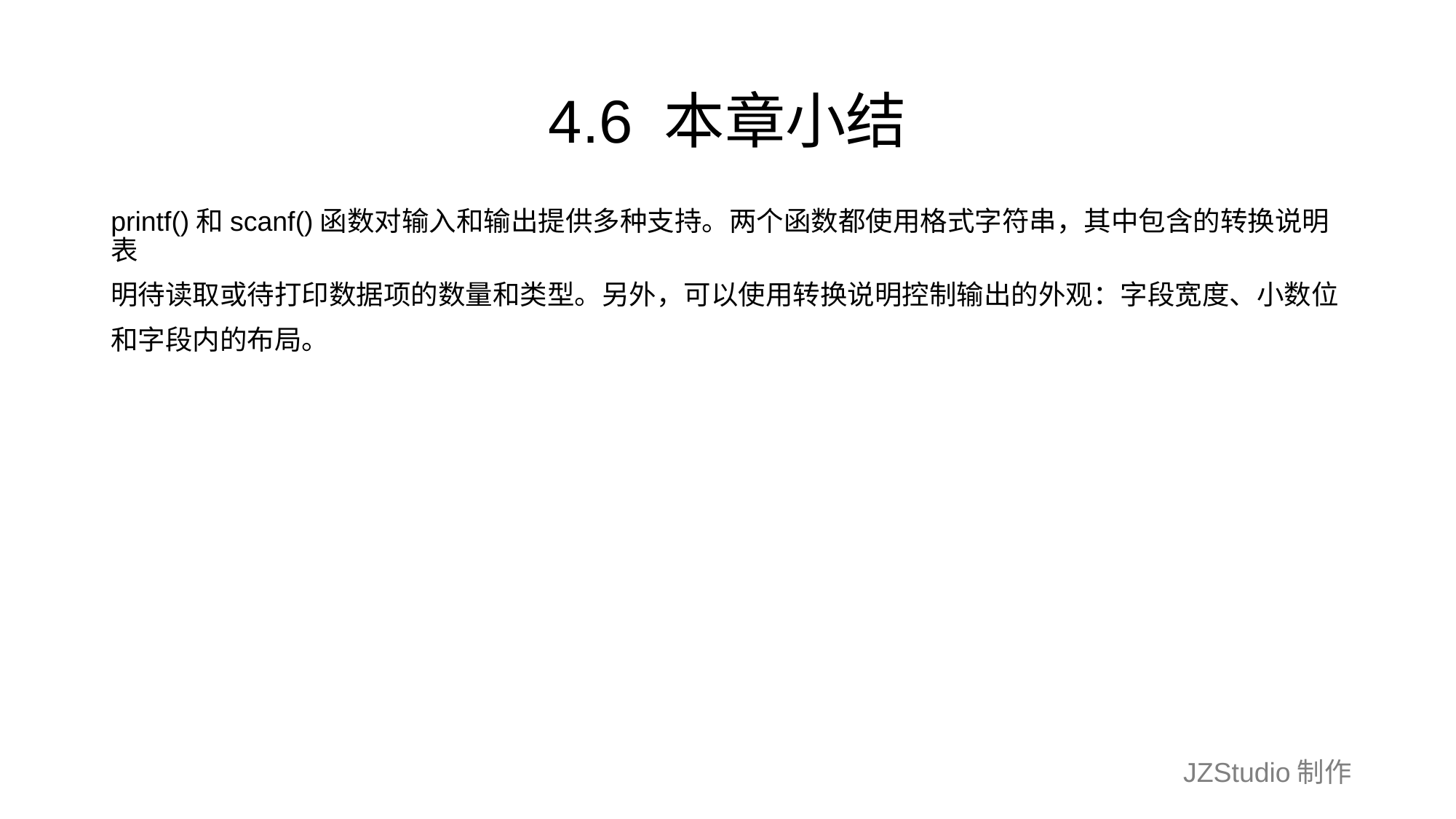

# 4.6 本章小结
printf()和scanf()函数对输入和输出提供多种支持。两个函数都使用格式字符串，其中包含的转换说明表
明待读取或待打印数据项的数量和类型。另外，可以使用转换说明控制输出的外观：字段宽度、小数位
和字段内的布局。